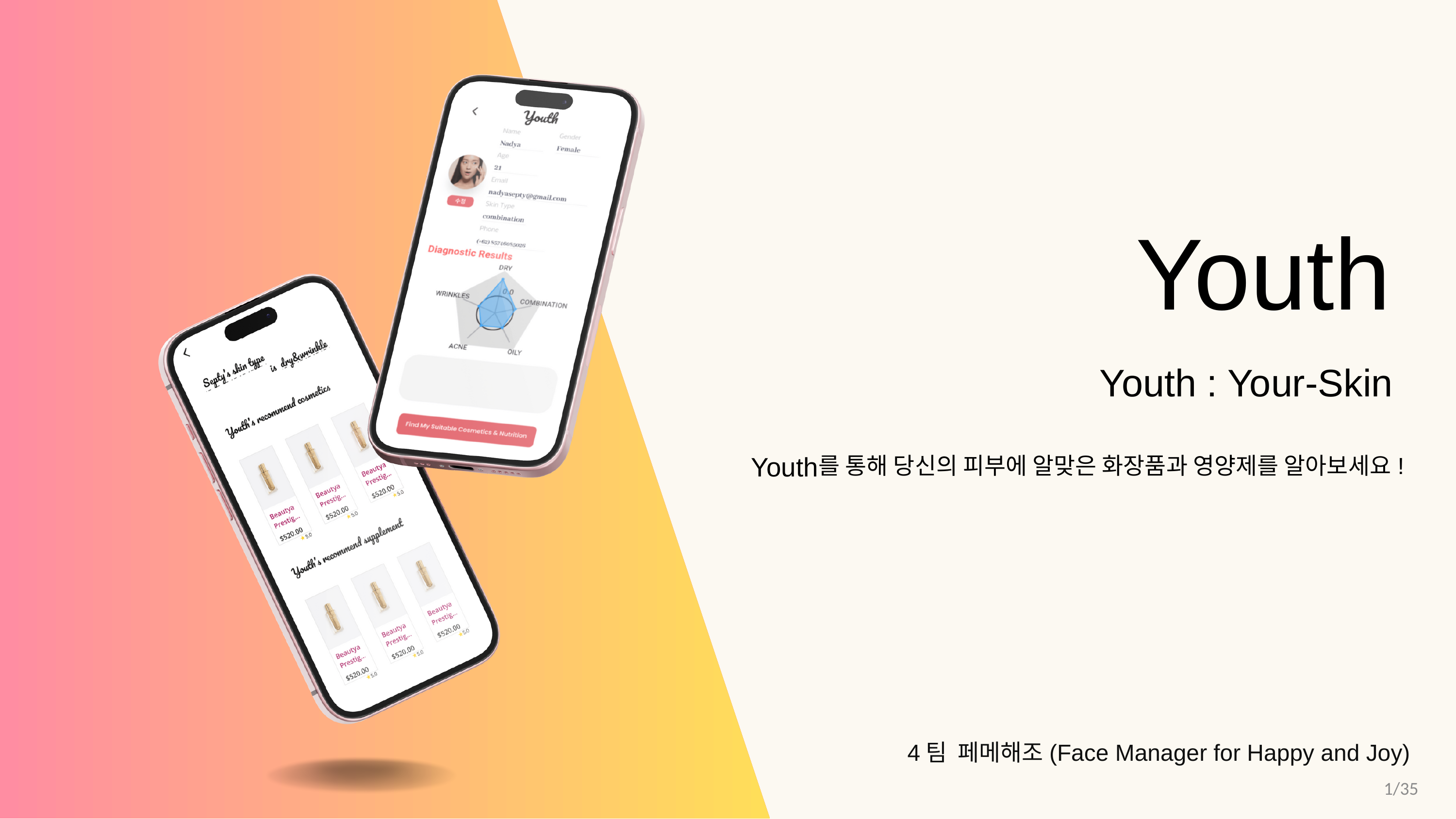

Youth
Youth : Your-Skin
Youth
를 통해 당신의 피부에 알맞은 화장품과 영양제를 알아보세요!
4팀  페메해조(Face Manager for Happy and Joy)

1/35